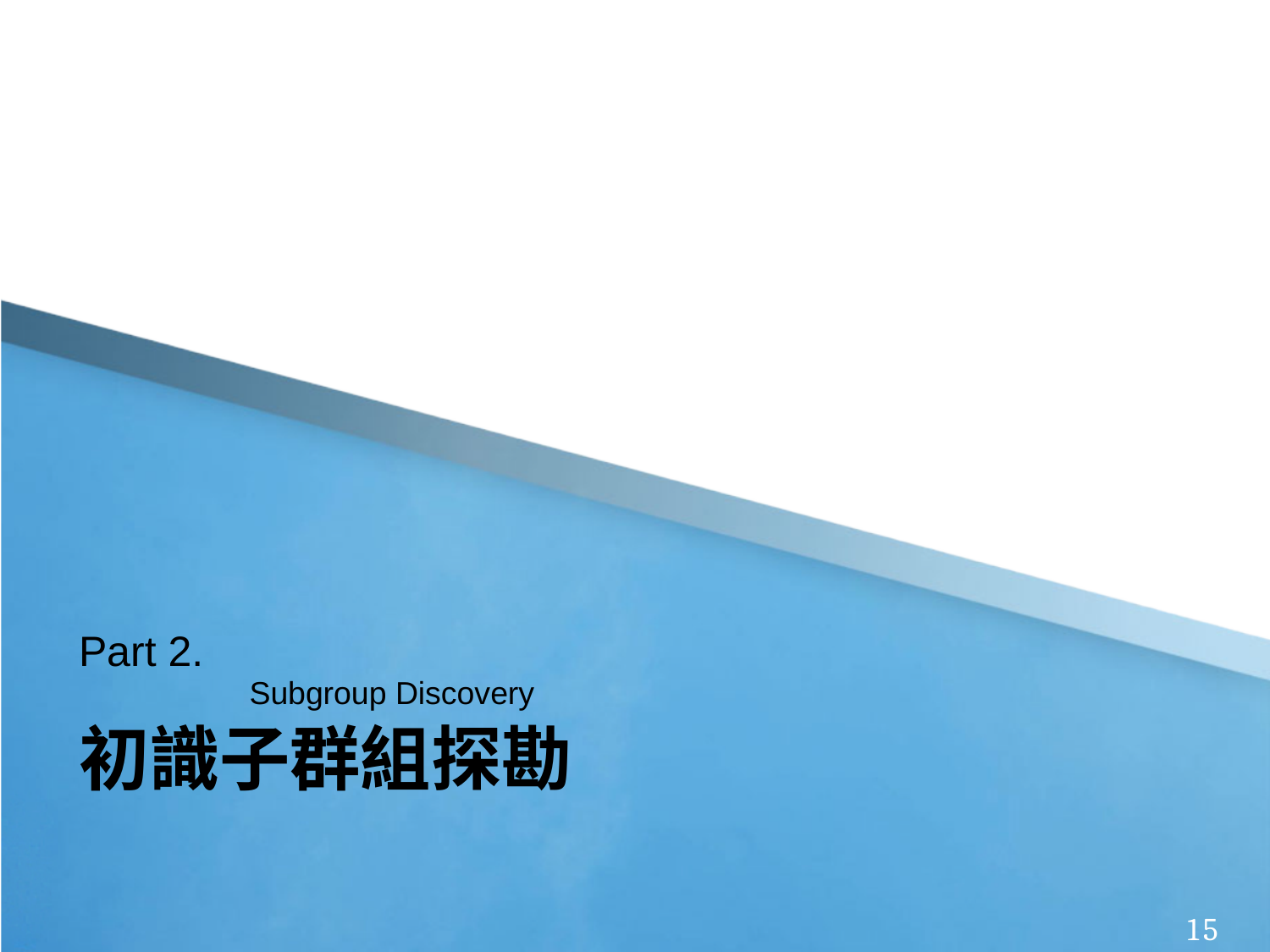

Part 2.
Subgroup Discovery
# 初識子群組探勘
15